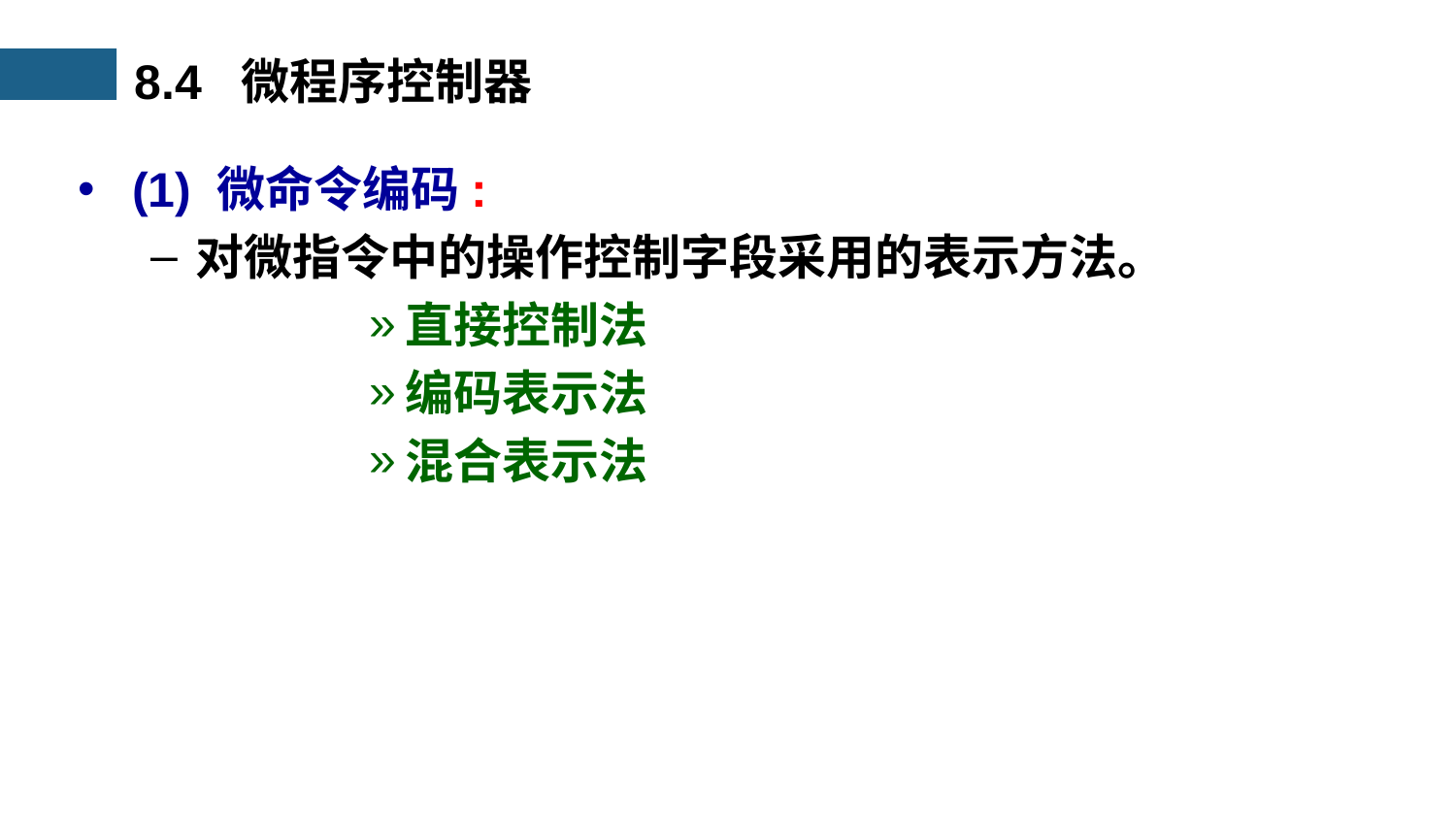

8.4  微程序控制器
(1) 微命令编码:
对微指令中的操作控制字段采用的表示方法。
直接控制法
编码表示法
混合表示法